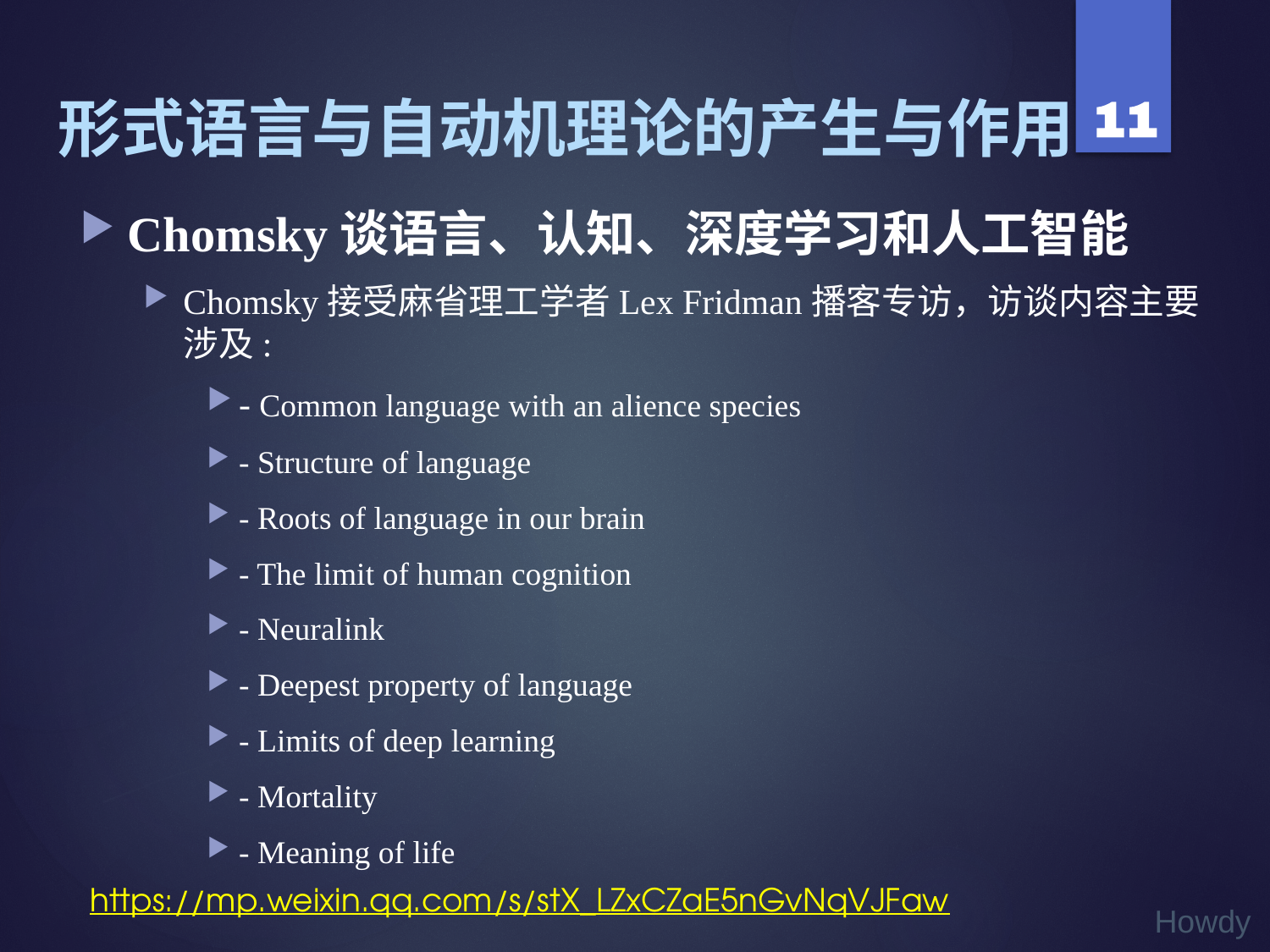

# 形式语言与自动机理论的产生与作用
Chomsky谈语言、认知、深度学习和人工智能
Chomsky接受麻省理工学者Lex Fridman播客专访，访谈内容主要涉及:
- Common language with an alience species
- Structure of language
- Roots of language in our brain
- The limit of human cognition
- Neuralink
- Deepest property of language
- Limits of deep learning
- Mortality
- Meaning of life

https://mp.weixin.qq.com/s/stX_LZxCZaE5nGvNqVJFaw